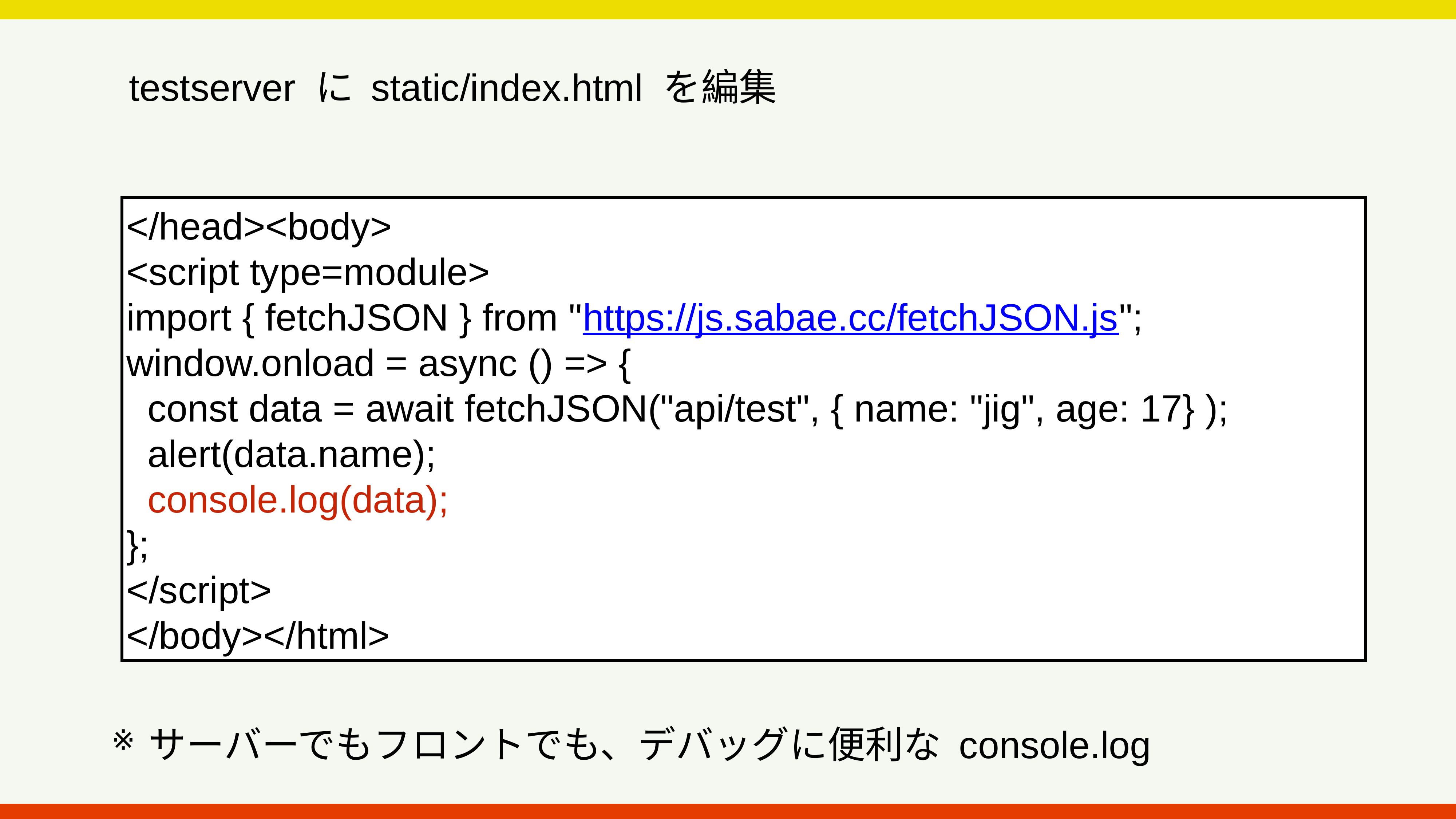

testserver に static/index.html を編集
</head><body>
<script type=module>
import { fetchJSON } from "https://js.sabae.cc/fetchJSON.js";
window.onload = async () => {
  const data = await fetchJSON("api/test", { name: "jig", age: 17} );
  alert(data.name);
  console.log(data);
};
</script>
</body></html>
サーバーでもフロントでも、デバッグに便利な console.log